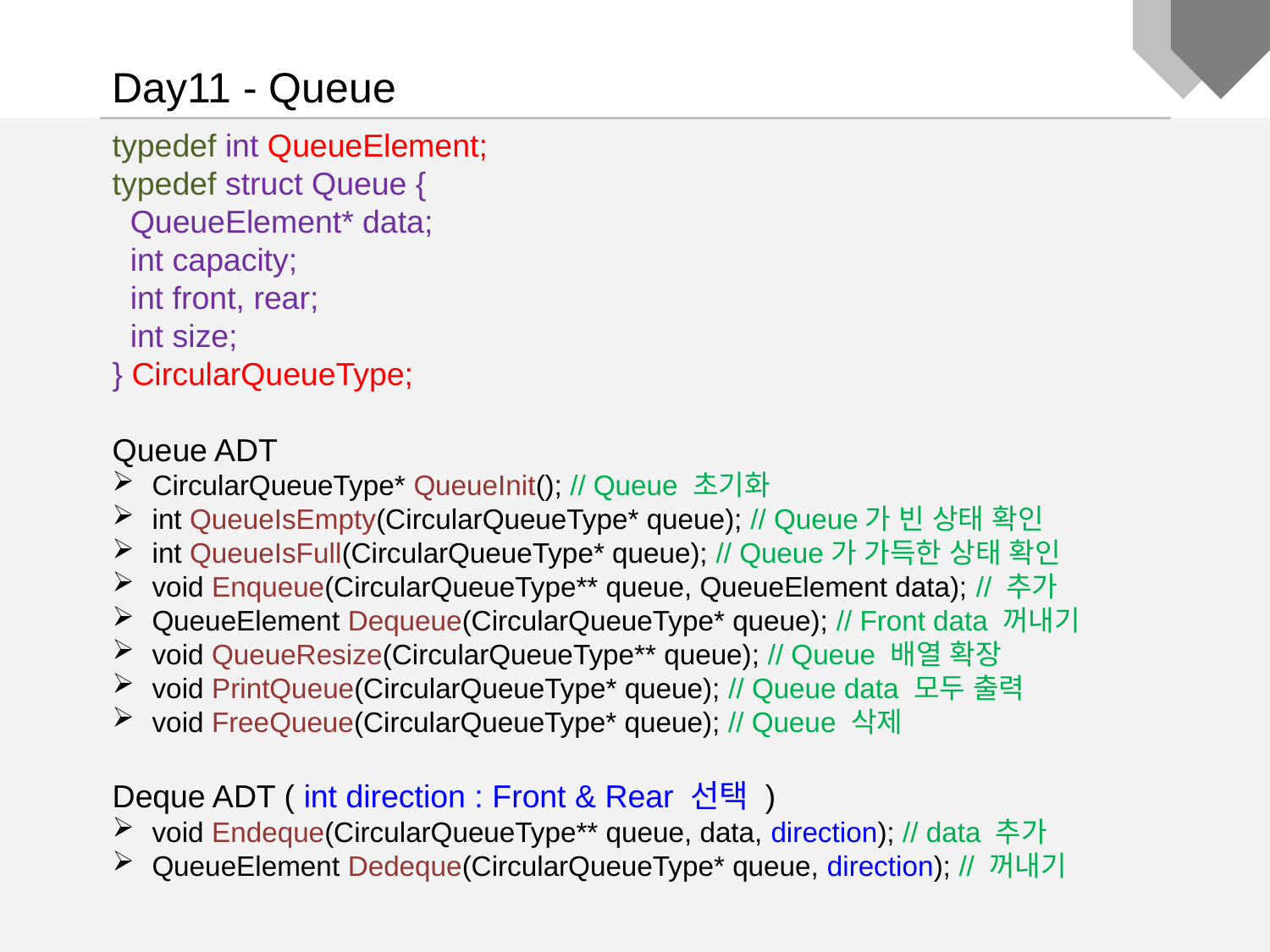

Day11 - Queue
typedef int QueueElement;
typedef struct Queue {
  QueueElement* data;
  int capacity;
  int front, rear;
  int size;
} CircularQueueType;

Queue ADT
CircularQueueType* QueueInit(); // Queue 초기화
int QueueIsEmpty(CircularQueueType* queue); // Queue가 빈 상태 확인
int QueueIsFull(CircularQueueType* queue); // Queue가 가득한 상태 확인
void Enqueue(CircularQueueType** queue, QueueElement data); // 추가
QueueElement Dequeue(CircularQueueType* queue); // Front data 꺼내기
void QueueResize(CircularQueueType** queue); // Queue 배열 확장
void PrintQueue(CircularQueueType* queue); // Queue data 모두 출력
void FreeQueue(CircularQueueType* queue); // Queue 삭제

Deque ADT ( int direction : Front & Rear 선택 )
void Endeque(CircularQueueType** queue, data, direction); // data 추가
QueueElement Dedeque(CircularQueueType* queue, direction); // 꺼내기